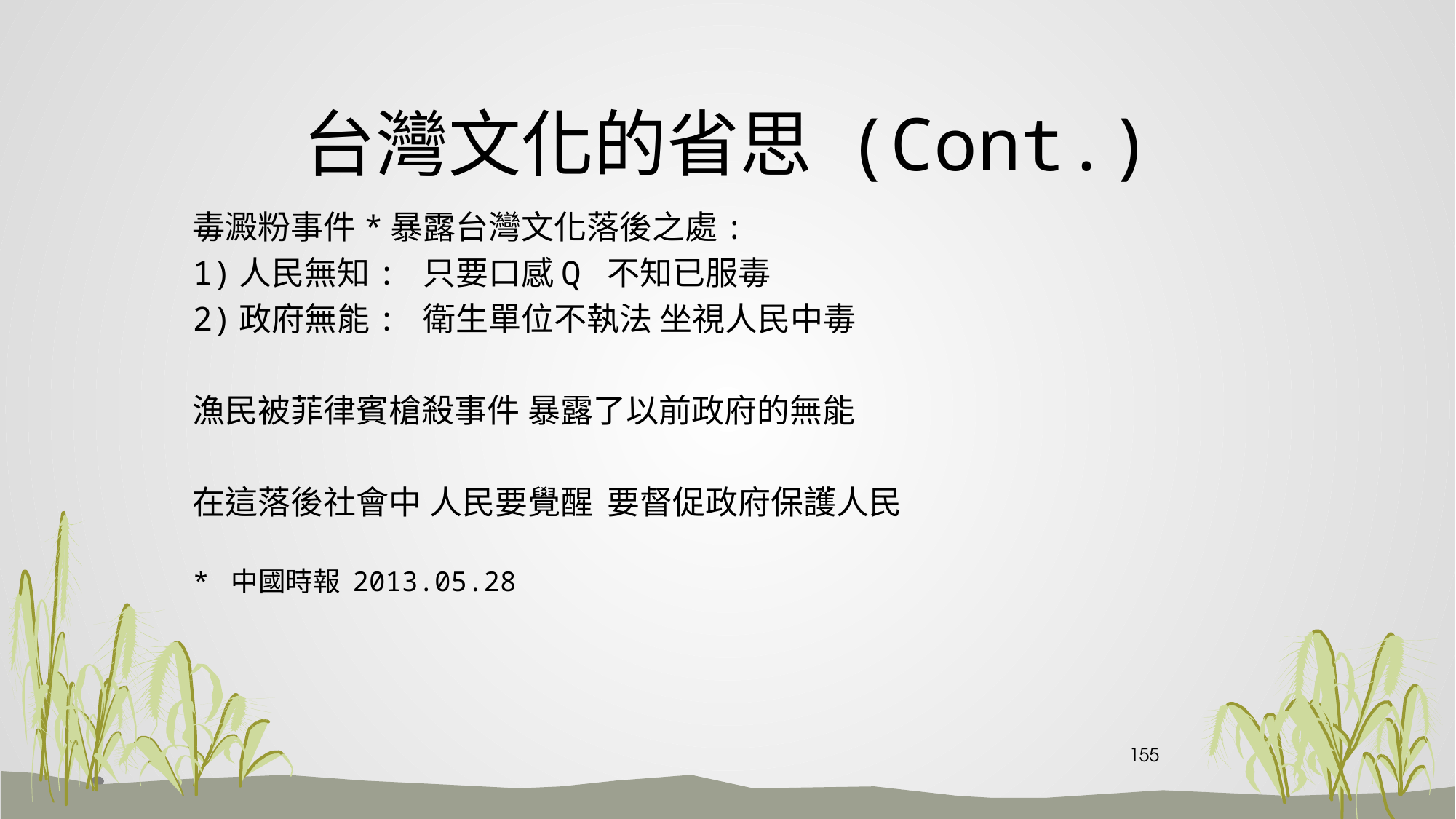

# 台灣文化的省思 (Cont.)
毒澱粉事件*暴露台灣文化落後之處:
1)人民無知: 只要口感Q 不知已服毒
2)政府無能: 衛生單位不執法 坐視人民中毒

漁民被菲律賓槍殺事件 暴露了以前政府的無能

在這落後社會中 人民要覺醒  要督促政府保護人民

* 中國時報 2013.05.28

155